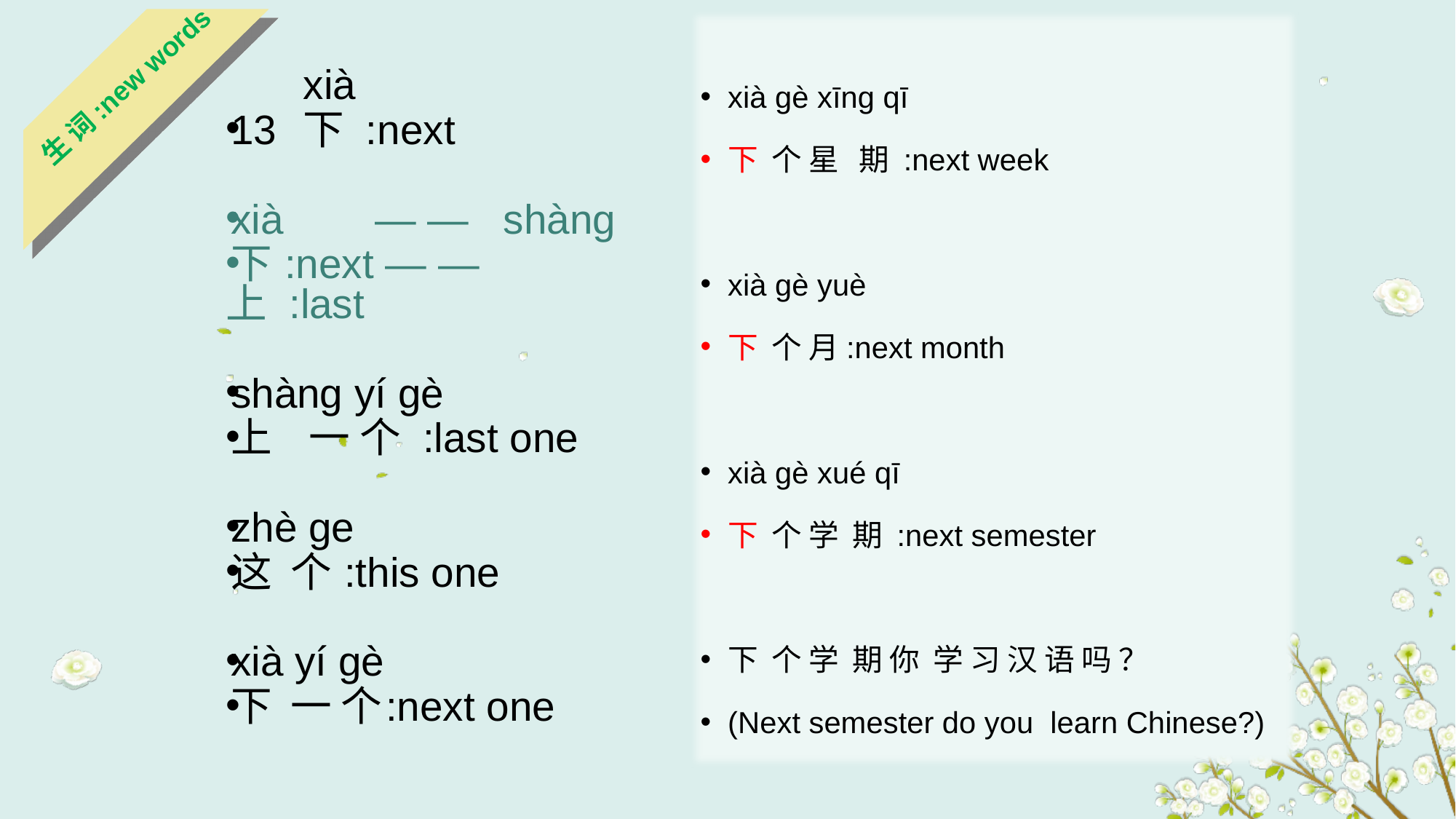

生 词:new words

xià ɡè xīnɡ qī
下  个 星   期 :next week

xià ɡè yuè
下  个 月:next month

xià ɡè xué qī
下  个 学  期 :next semester

下  个 学  期 你  学 习 汉 语 吗 ？
(Next semester do you  learn Chinese?)
          xià
13  下  :next

xià        — —   shànɡ
下 :next — —   上  :last

shànɡ yí ɡè
上    一 个  :last one

zhè ɡe
这  个 :this one

xià yí ɡè
下  一 个:next one